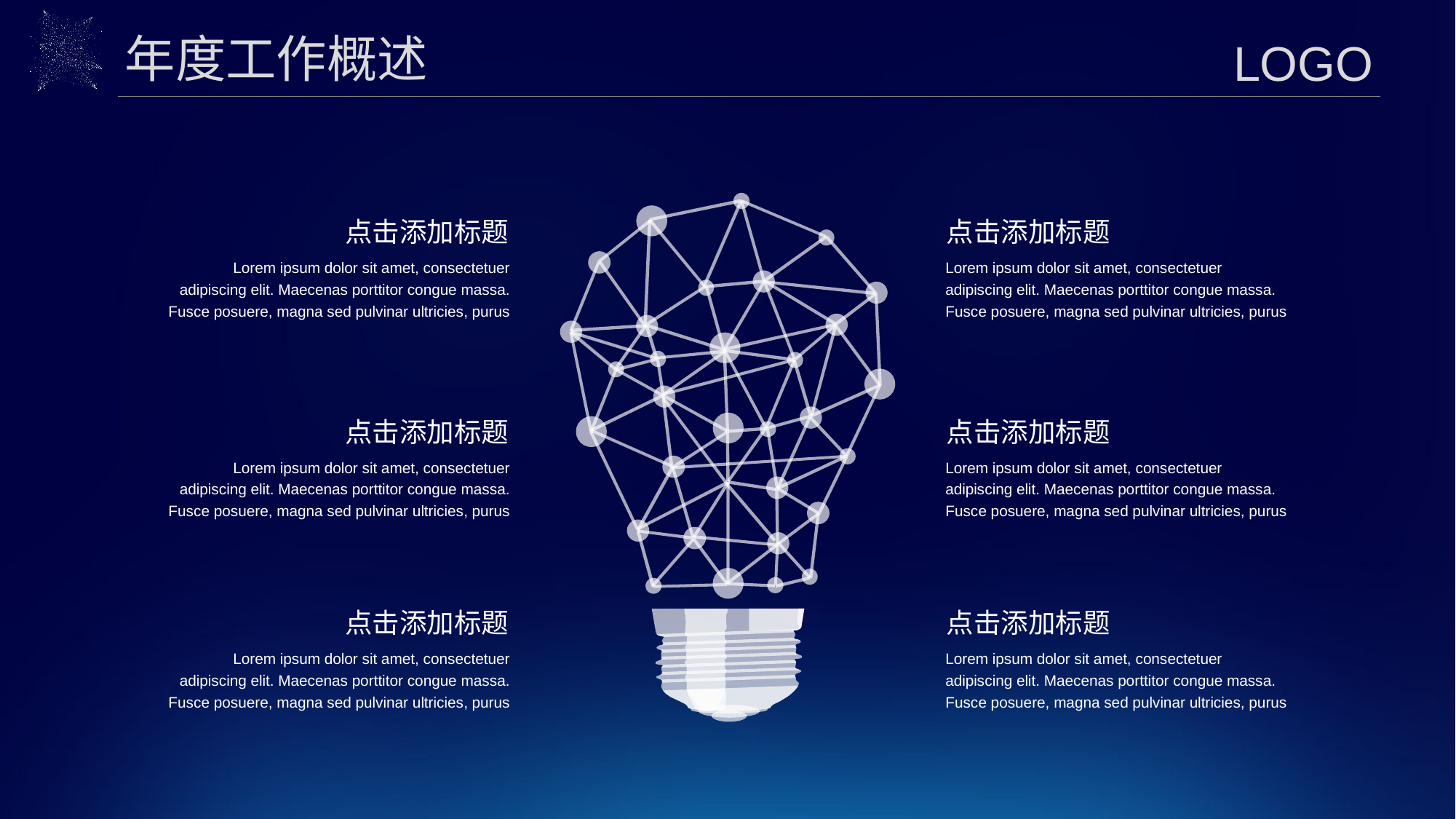

年度工作概述

点击添加标题
Lorem ipsum dolor sit amet, consectetuer adipiscing elit. Maecenas porttitor congue massa. Fusce posuere, magna sed pulvinar ultricies, purus
点击添加标题
Lorem ipsum dolor sit amet, consectetuer adipiscing elit. Maecenas porttitor congue massa. Fusce posuere, magna sed pulvinar ultricies, purus
点击添加标题
Lorem ipsum dolor sit amet, consectetuer adipiscing elit. Maecenas porttitor congue massa. Fusce posuere, magna sed pulvinar ultricies, purus
点击添加标题
Lorem ipsum dolor sit amet, consectetuer adipiscing elit. Maecenas porttitor congue massa. Fusce posuere, magna sed pulvinar ultricies, purus
点击添加标题
Lorem ipsum dolor sit amet, consectetuer adipiscing elit. Maecenas porttitor congue massa. Fusce posuere, magna sed pulvinar ultricies, purus
点击添加标题
Lorem ipsum dolor sit amet, consectetuer adipiscing elit. Maecenas porttitor congue massa. Fusce posuere, magna sed pulvinar ultricies, purus